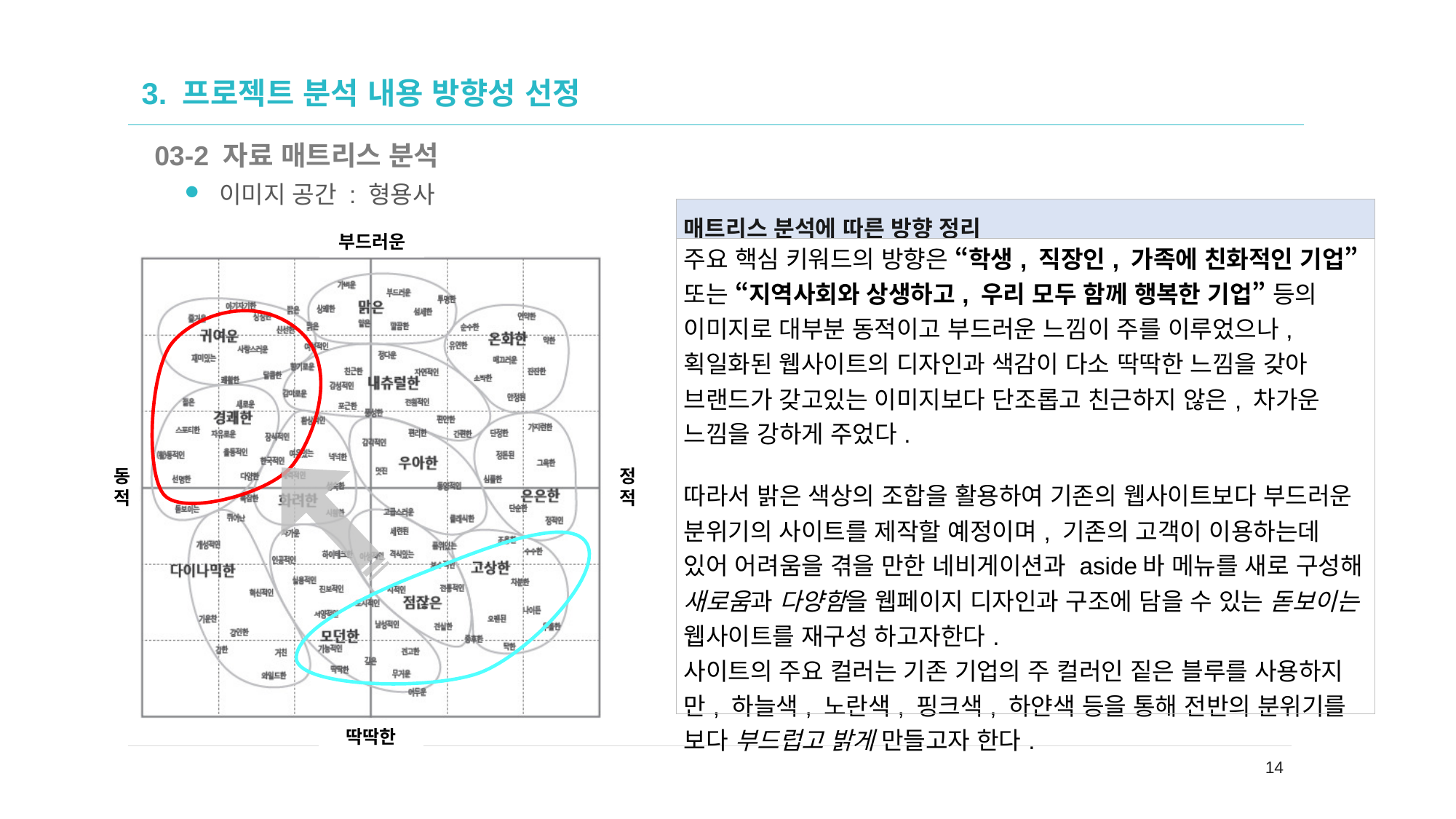

02
# 3. 프로젝트 분석 내용 방향성 선정
03-2 자료 매트리스 분석
이미지 공간 : 형용사
| 매트리스 분석에 따른 방향 정리 |
| --- |
| 주요 핵심 키워드의 방향은 “학생, 직장인, 가족에 친화적인 기업” 또는 “지역사회와 상생하고, 우리 모두 함께 행복한 기업” 등의 이미지로 대부분 동적이고 부드러운 느낌이 주를 이루었으나, 획일화된 웹사이트의 디자인과 색감이 다소 딱딱한 느낌을 갖아 브랜드가 갖고있는 이미지보다 단조롭고 친근하지 않은, 차가운 느낌을 강하게 주었다. 따라서 밝은 색상의 조합을 활용하여 기존의 웹사이트보다 부드러운 분위기의 사이트를 제작할 예정이며, 기존의 고객이 이용하는데 있어 어려움을 겪을 만한 네비게이션과 aside바 메뉴를 새로 구성해 새로움과 다양함을 웹페이지 디자인과 구조에 담을 수 있는 돋보이는 웹사이트를 재구성 하고자한다. 사이트의 주요 컬러는 기존 기업의 주 컬러인 짙은 블루를 사용하지만, 하늘색, 노란색, 핑크색, 하얀색 등을 통해 전반의 분위기를 보다 부드럽고 밝게 만들고자 한다. |

14